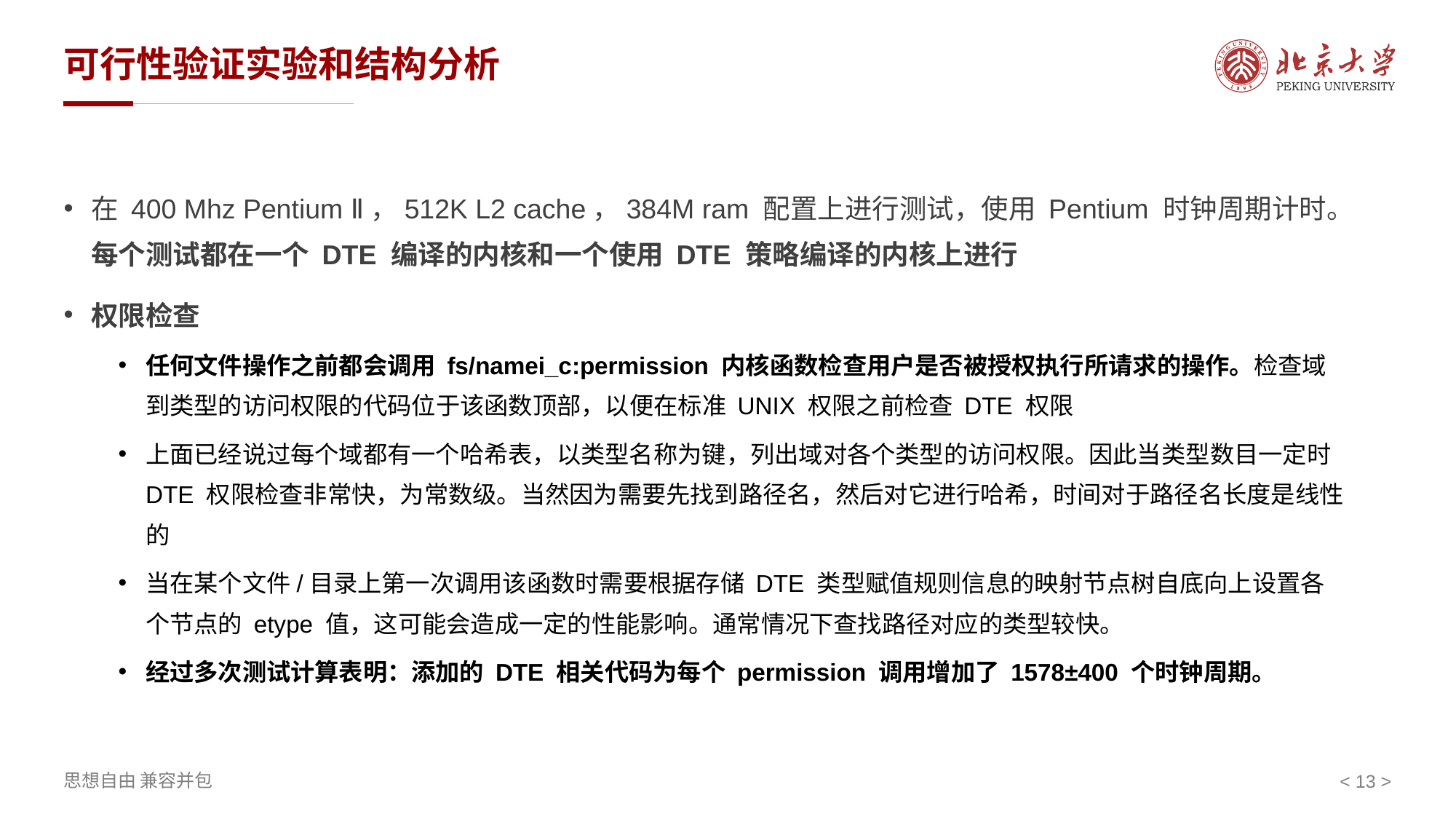

# 可行性验证实验和结构分析
在 400 Mhz Pentium Ⅱ，512K L2 cache，384M ram 配置上进行测试，使用 Pentium 时钟周期计时。每个测试都在一个 DTE 编译的内核和一个使用 DTE 策略编译的内核上进行
权限检查
任何文件操作之前都会调用 fs/namei_c:permission 内核函数检查用户是否被授权执行所请求的操作。检查域到类型的访问权限的代码位于该函数顶部，以便在标准 UNIX 权限之前检查 DTE 权限
上面已经说过每个域都有一个哈希表，以类型名称为键，列出域对各个类型的访问权限。因此当类型数目一定时 DTE 权限检查非常快，为常数级。当然因为需要先找到路径名，然后对它进行哈希，时间对于路径名长度是线性的
当在某个文件/目录上第一次调用该函数时需要根据存储 DTE 类型赋值规则信息的映射节点树自底向上设置各个节点的 etype 值，这可能会造成一定的性能影响。通常情况下查找路径对应的类型较快。
经过多次测试计算表明：添加的 DTE 相关代码为每个 permission 调用增加了 1578±400 个时钟周期。
< 13 >